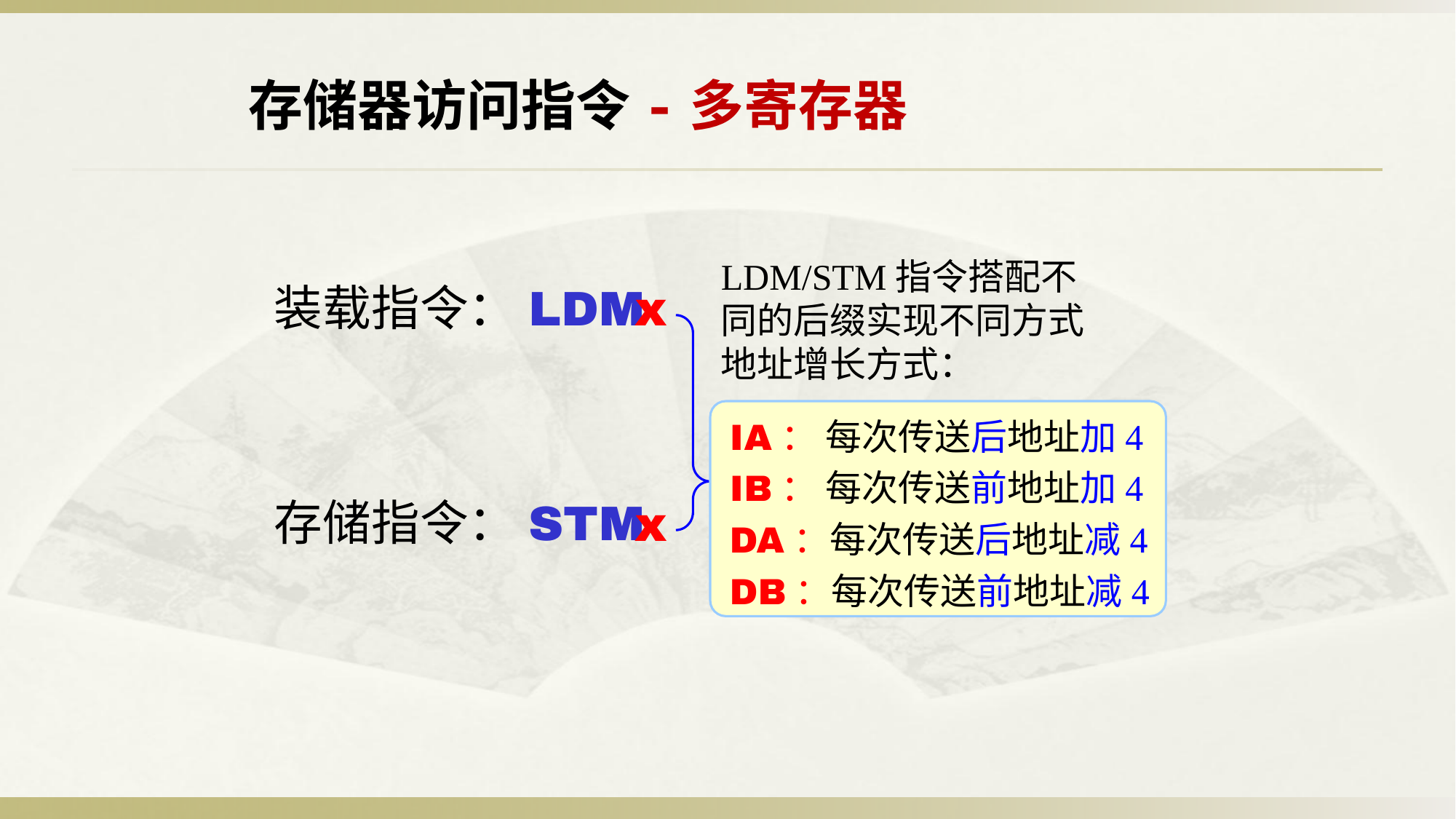

存储器访问指令-多寄存器

LDM/STM指令搭配不同的后缀实现不同方式地址增长方式：
装载指令：LDM
x
x

IA： 每次传送后地址加4
IB： 每次传送前地址加4
DA：每次传送后地址减4
DB：每次传送前地址减4
存储指令：STM